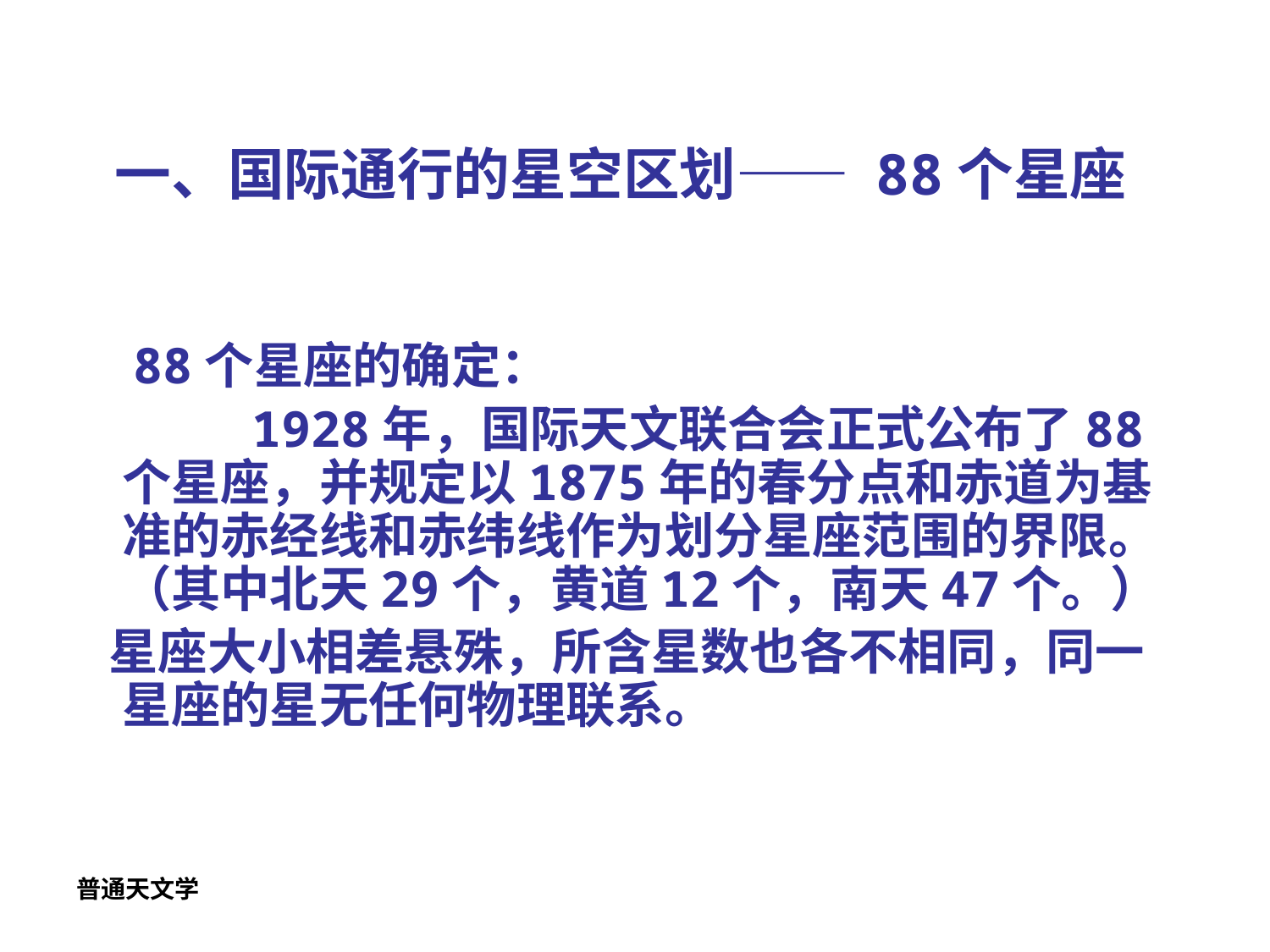

# 一、国际通行的星空区划—— 88个星座
  88个星座的确定：
      1928年，国际天文联合会正式公布了88个星座，并规定以1875年的春分点和赤道为基准的赤经线和赤纬线作为划分星座范围的界限。（其中北天29个，黄道12个，南天47个。）
  星座大小相差悬殊，所含星数也各不相同，同一星座的星无任何物理联系。
普通天文学